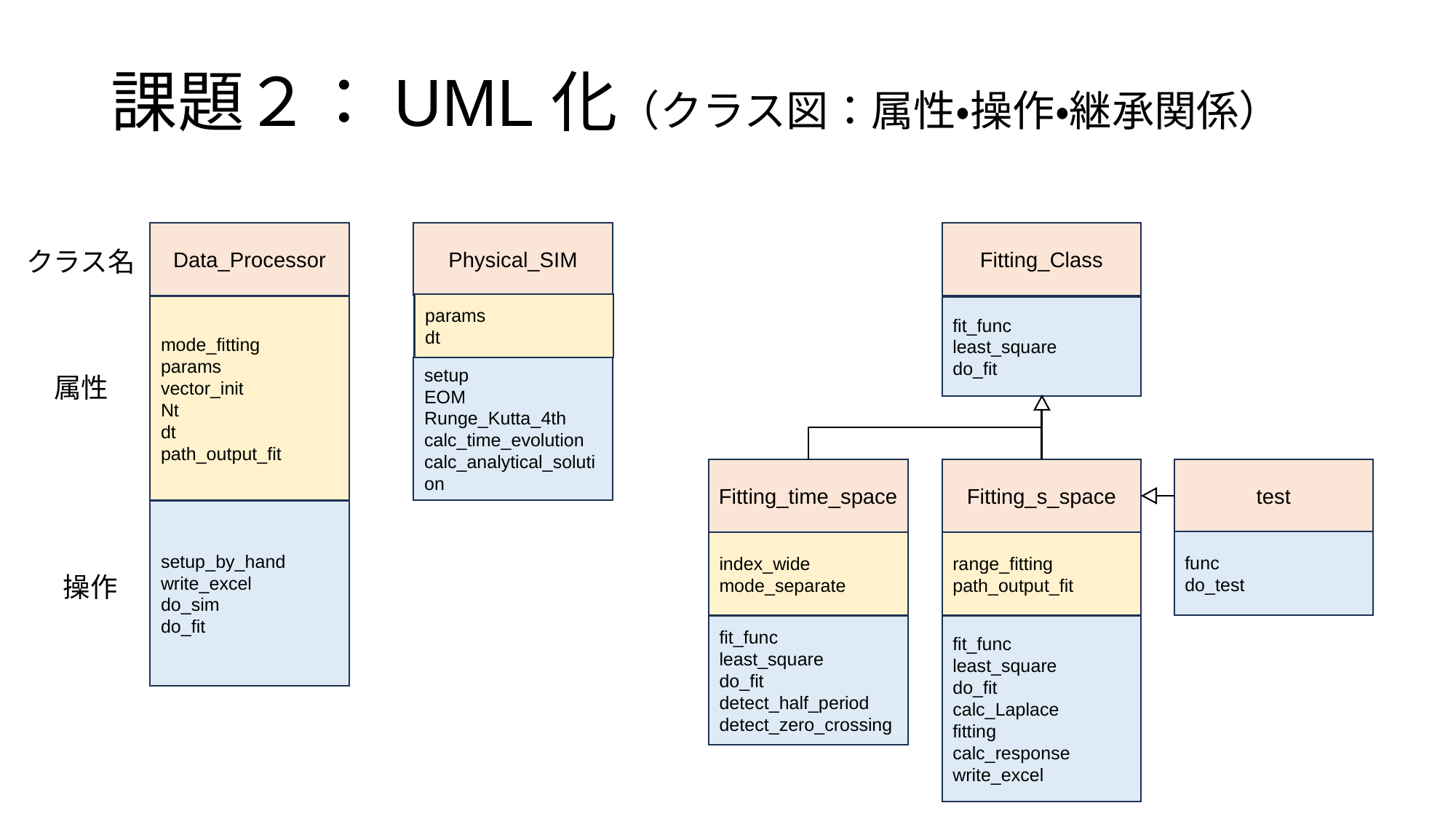

# 課題２：UML化（クラス図：属性・操作・継承関係）
Data_Processor
Physical_SIM
Fitting_Class
クラス名
params
dt
mode_fitting
params
vector_init
Nt
dt
path_output_fit
fit_func
least_square
do_fit
setup
EOM
Runge_Kutta_4th
calc_time_evolution
calc_analytical_solution
属性

Fitting_time_space
Fitting_s_space
test

setup_by_hand
write_excel
do_sim
do_fit
func
do_test
index_wide
mode_separate
range_fitting
path_output_fit
操作
fit_func
least_square
do_fit
detect_half_period
detect_zero_crossing
fit_func
least_square
do_fit
calc_Laplace
fitting
calc_response
write_excel